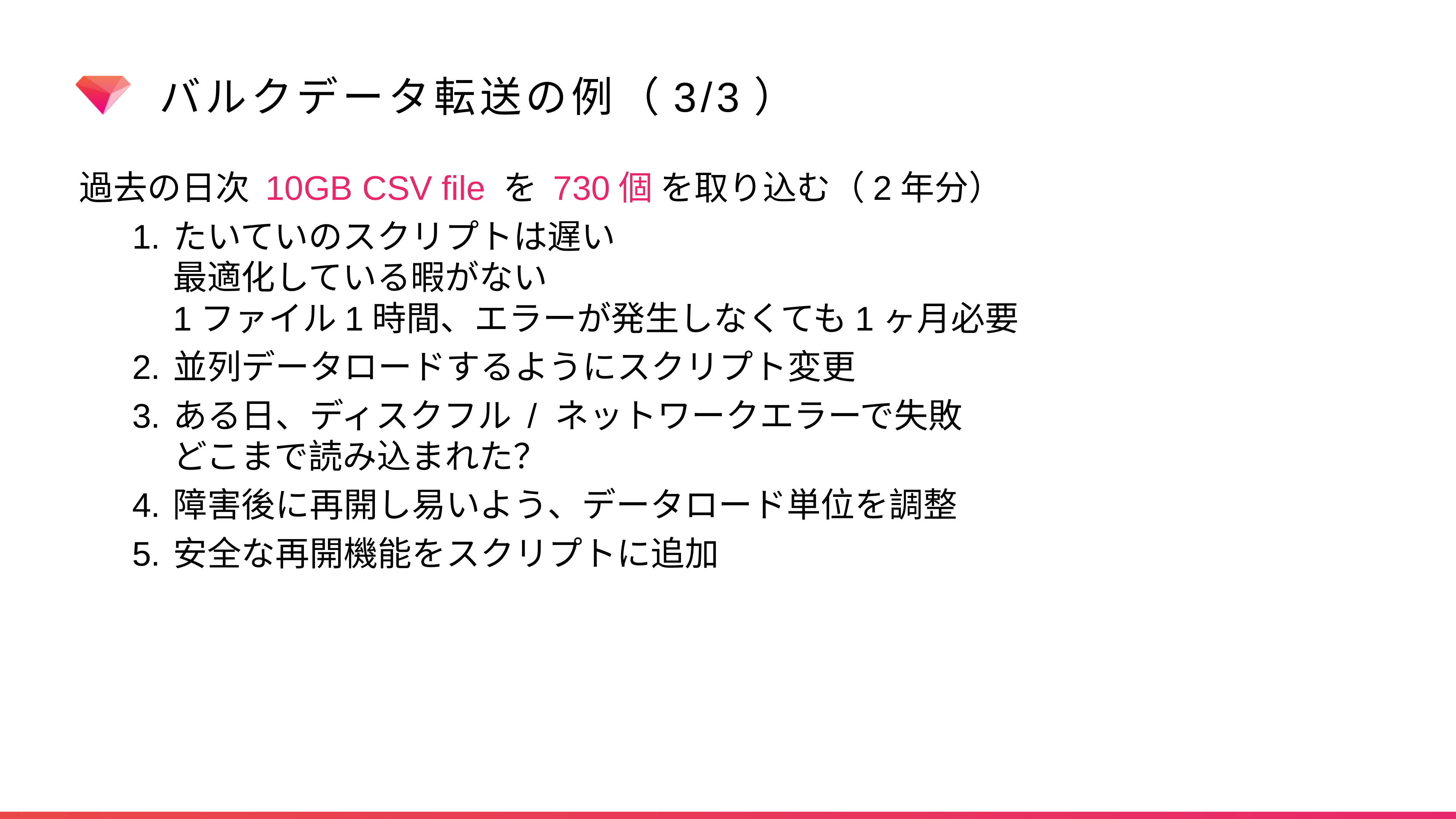

# バルクデータ転送の例（3/3）
過去の日次 10GB CSV file を 730個 を取り込む（2年分）
たいていのスクリプトは遅い
最適化している暇がない
1ファイル1時間、エラーが発生しなくても1ヶ月必要
並列データロードするようにスクリプト変更
ある日、ディスクフル / ネットワークエラーで失敗
どこまで読み込まれた？
障害後に再開し易いよう、データロード単位を調整
安全な再開機能をスクリプトに追加
28